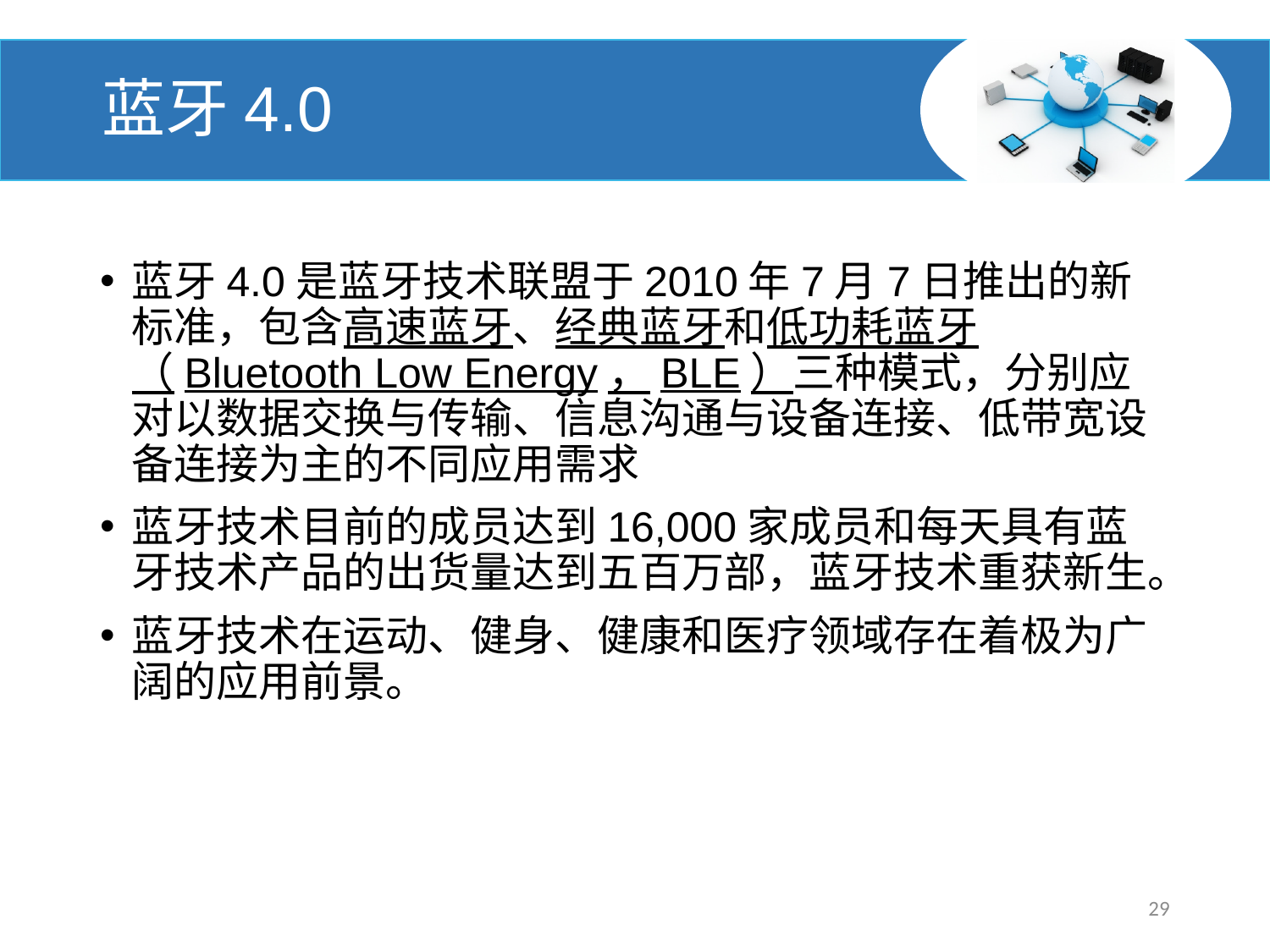

# 蓝牙4.0
蓝牙4.0是蓝牙技术联盟于2010年7月7日推出的新标准，包含高速蓝牙、经典蓝牙和低功耗蓝牙（Bluetooth Low Energy，BLE）三种模式，分别应对以数据交换与传输、信息沟通与设备连接、低带宽设备连接为主的不同应用需求
蓝牙技术目前的成员达到16,000家成员和每天具有蓝牙技术产品的出货量达到五百万部，蓝牙技术重获新生。
蓝牙技术在运动、健身、健康和医疗领域存在着极为广阔的应用前景。
29